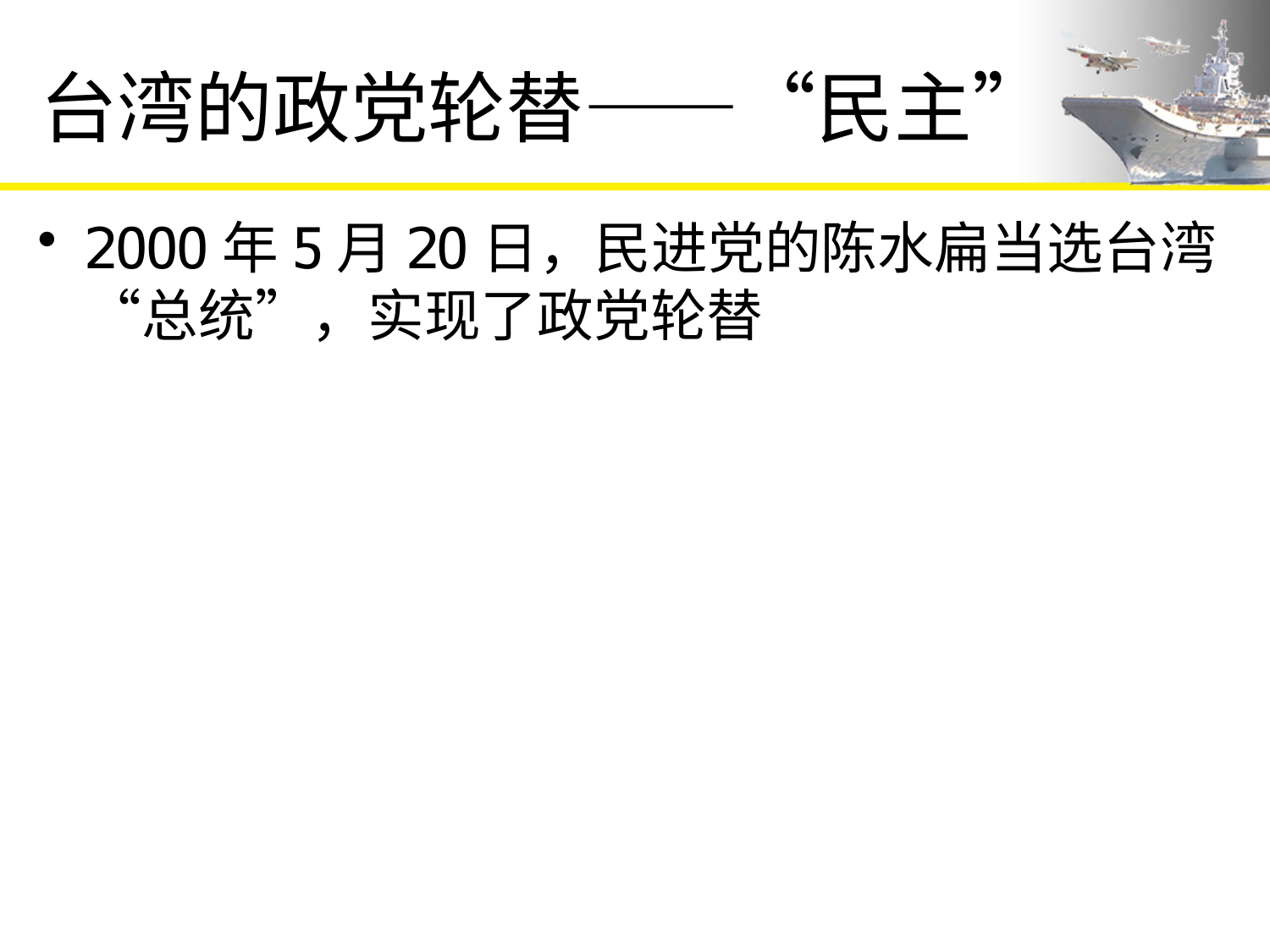

# 台湾的政党轮替——“民主”
2000年5月20日，民进党的陈水扁当选台湾“总统”，实现了政党轮替